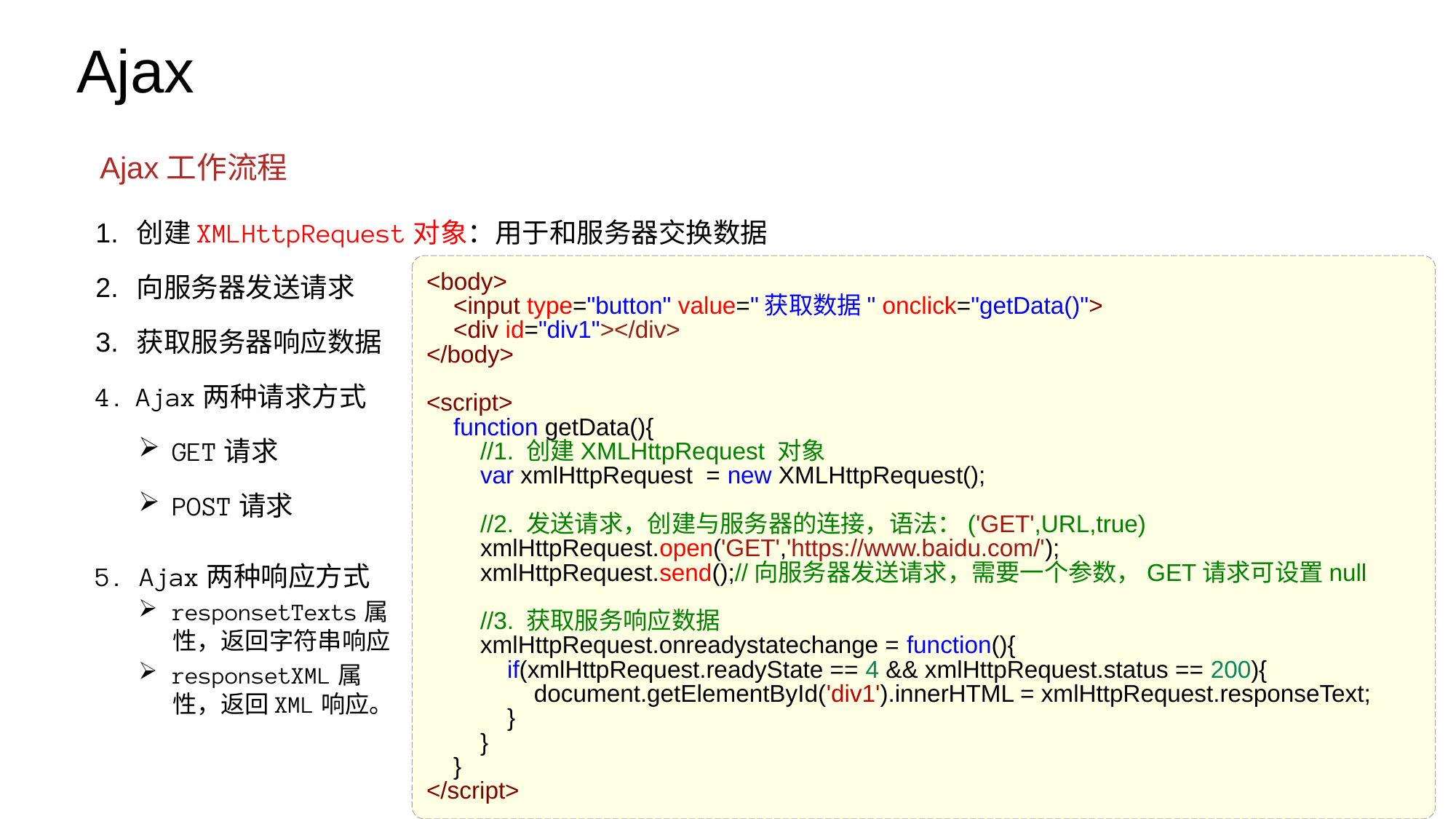

Ajax
Ajax工作流程
创建XMLHttpRequest对象：用于和服务器交换数据
向服务器发送请求
获取服务器响应数据
Ajax两种请求方式
GET请求
POST请求
<body>
    <input type="button" value="获取数据" onclick="getData()">
    <div id="div1"></div>
</body>

<script>
    function getData(){
        //1. 创建XMLHttpRequest 对象
        var xmlHttpRequest  = new XMLHttpRequest();
        //2. 发送请求，创建与服务器的连接，语法：('GET',URL,true)
        xmlHttpRequest.open('GET','https://www.baidu.com/');
        xmlHttpRequest.send();//向服务器发送请求，需要一个参数，GET请求可设置null
        //3. 获取服务响应数据
        xmlHttpRequest.onreadystatechange = function(){
            if(xmlHttpRequest.readyState == 4 && xmlHttpRequest.status == 200){
                document.getElementById('div1').innerHTML = xmlHttpRequest.responseText;
            }
        }
    }
</script>
5. Ajax两种响应方式
responsetTexts属性，返回字符串响应
responsetXML属性，返回XML响应。